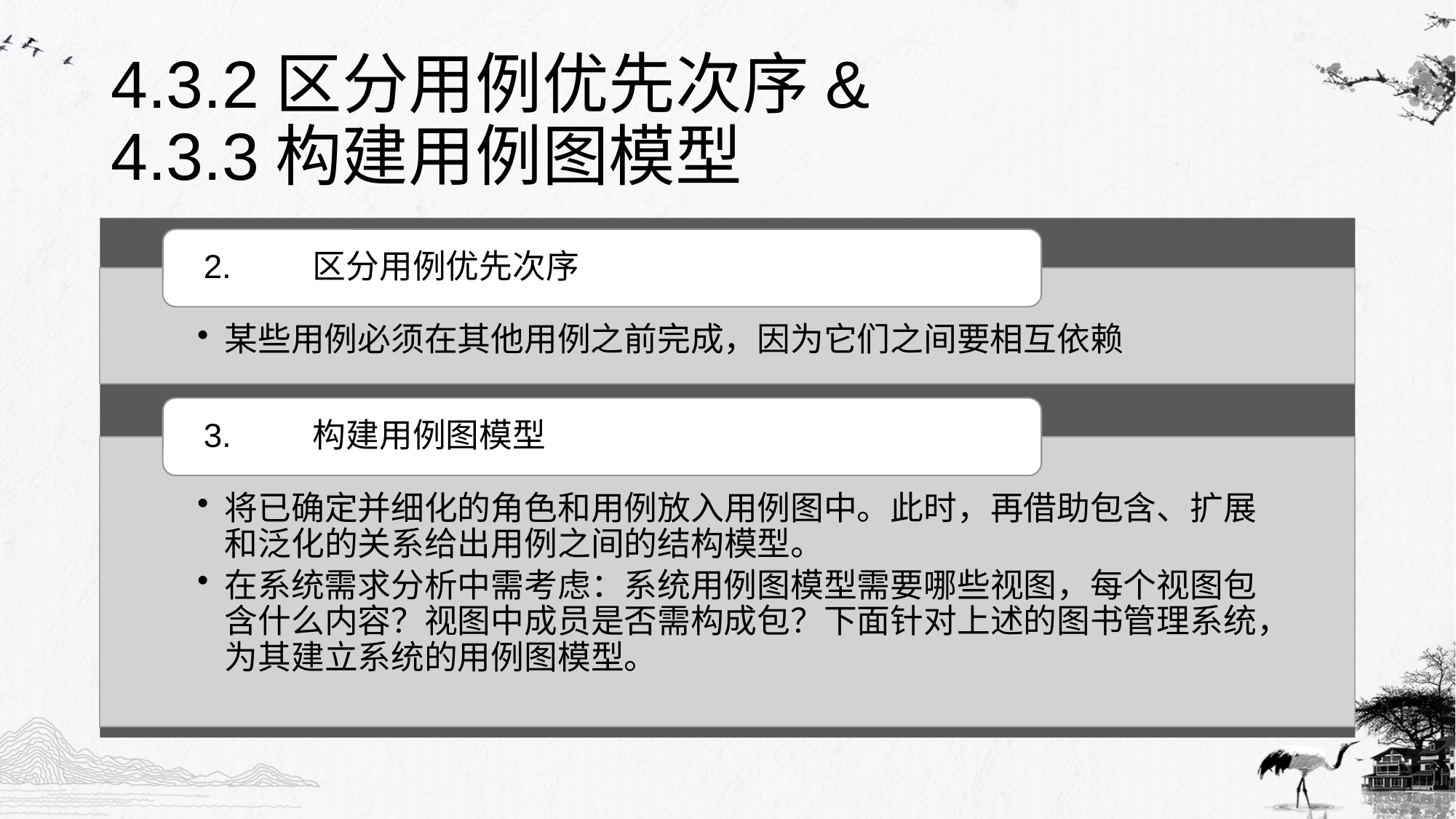

# 4.3.2区分用例优先次序& 4.3.3构建用例图模型
某些用例必须在其他用例之前完成，因为它们之间要相互依赖
2.	区分用例优先次序
将已确定并细化的角色和用例放入用例图中。此时，再借助包含、扩展和泛化的关系给出用例之间的结构模型。
在系统需求分析中需考虑：系统用例图模型需要哪些视图，每个视图包含什么内容？视图中成员是否需构成包？下面针对上述的图书管理系统，为其建立系统的用例图模型。
3.	构建用例图模型